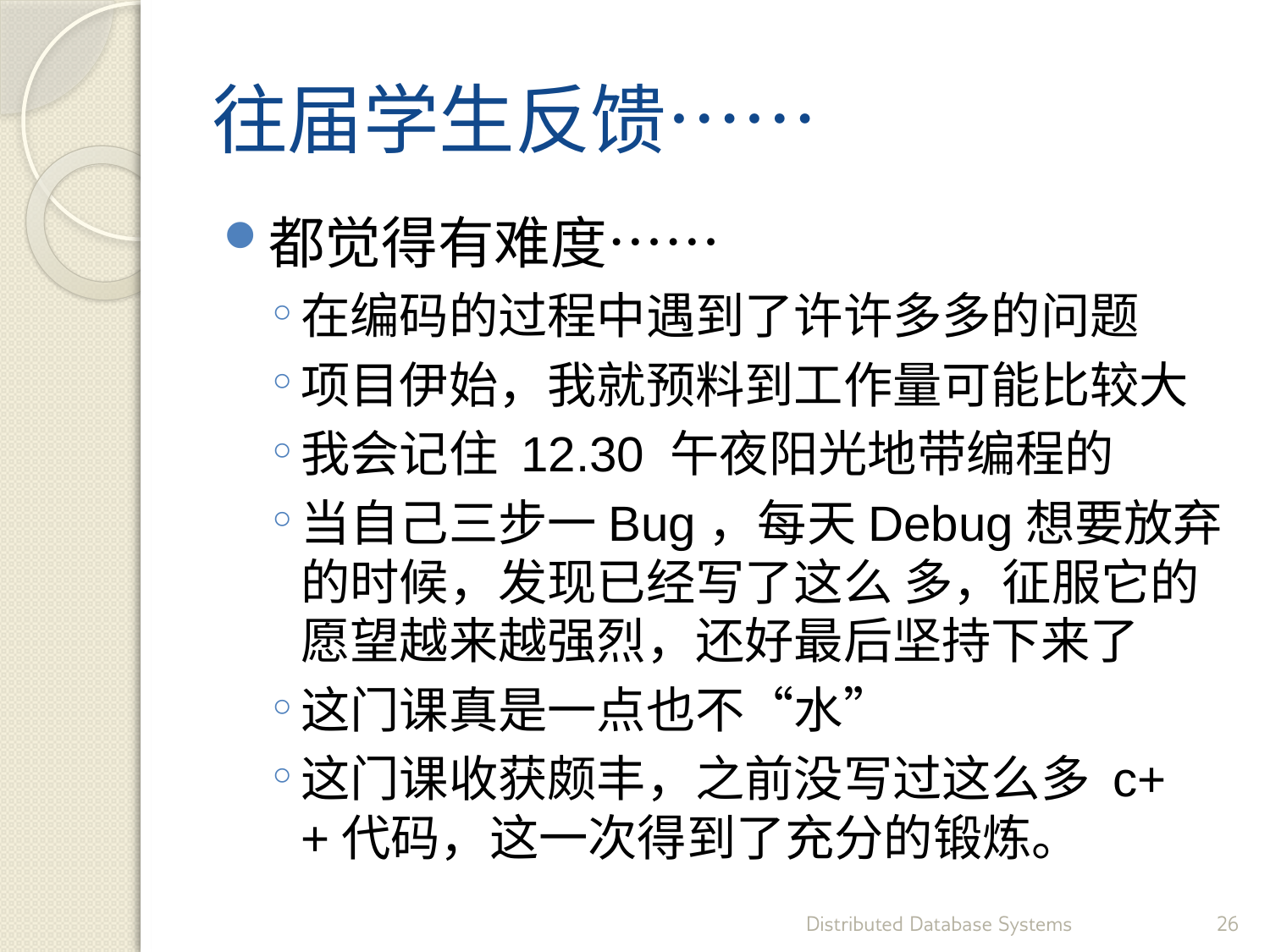

# 往届学生反馈……
都觉得有难度……
在编码的过程中遇到了许许多多的问题
项目伊始，我就预料到工作量可能比较大
我会记住 12.30 午夜阳光地带编程的
当自己三步一Bug，每天Debug想要放弃的时候，发现已经写了这么 多，征服它的愿望越来越强烈，还好最后坚持下来了
这门课真是一点也不“水”
这门课收获颇丰，之前没写过这么多 c++代码，这一次得到了充分的锻炼。
Distributed Database Systems
26